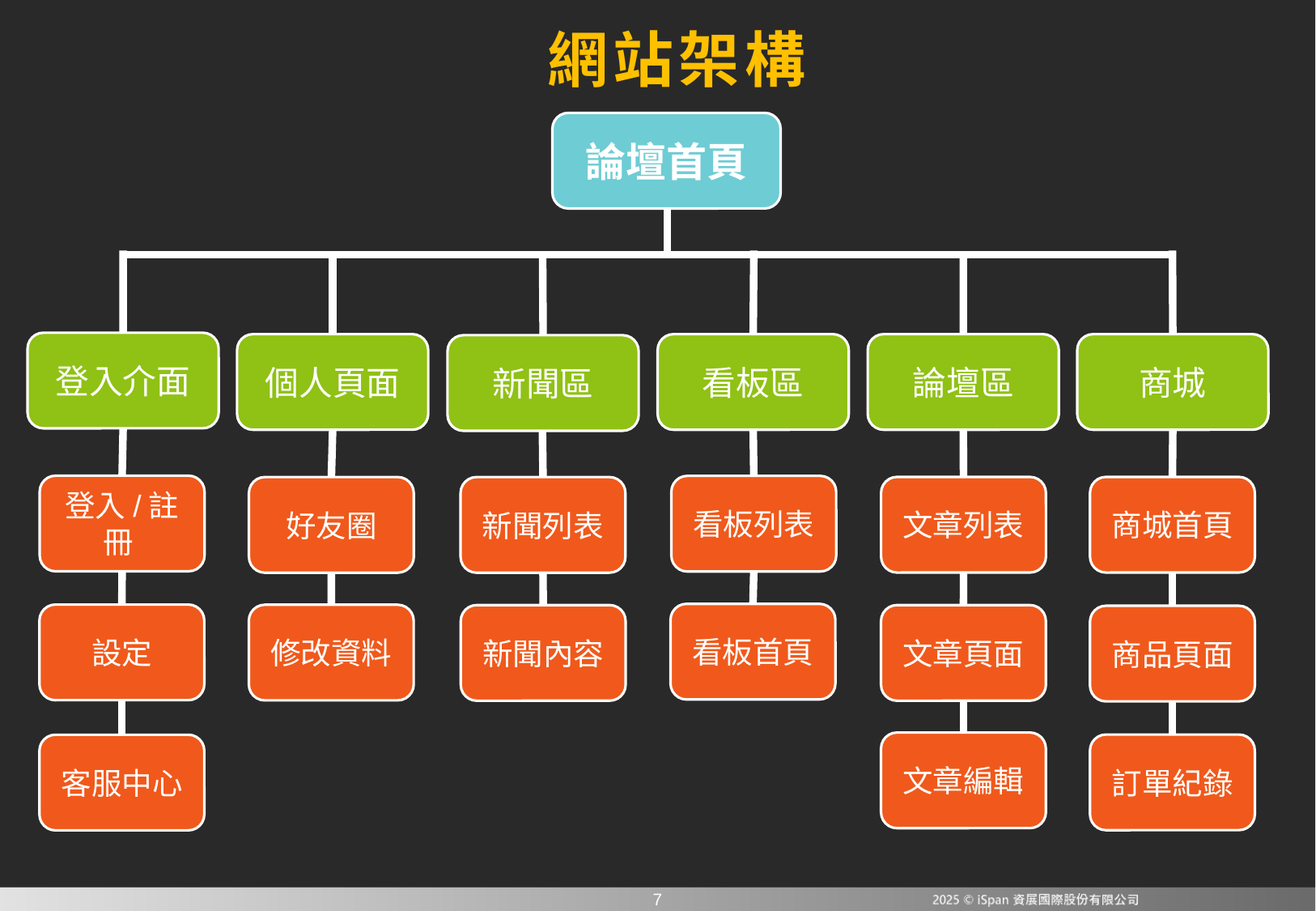

網站架構
論壇首頁

登入介面
個人頁面
看板區
論壇區
商城
新聞區
登入/註冊
看板列表
文章列表
商城首頁
好友圈
新聞列表
看板首頁
設定
修改資料
新聞內容
文章頁面
商品頁面
文章編輯
訂單紀錄
客服中心